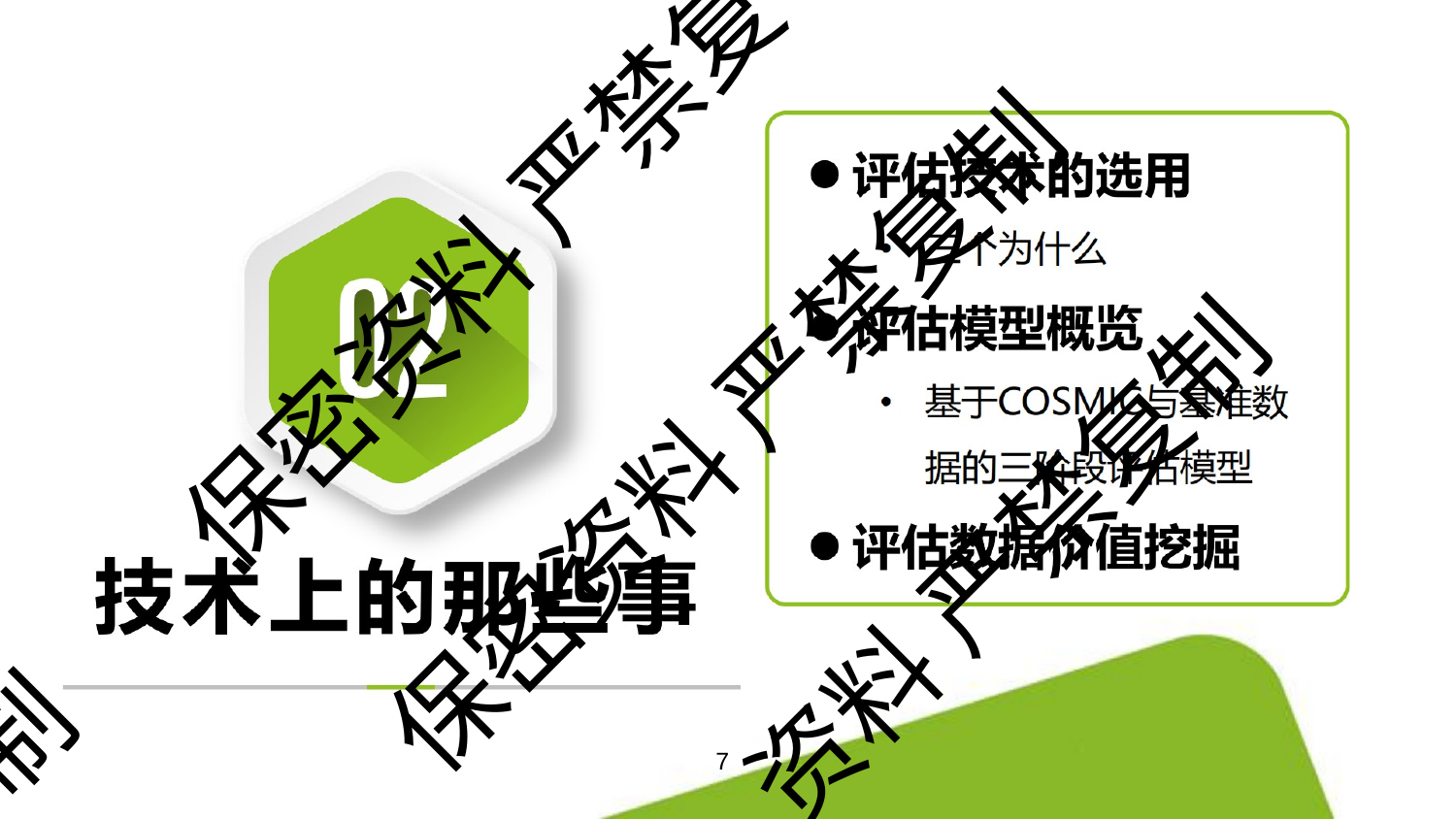

保密资料 严禁复
保密资料 严禁复制
资料 严禁复制
制
7